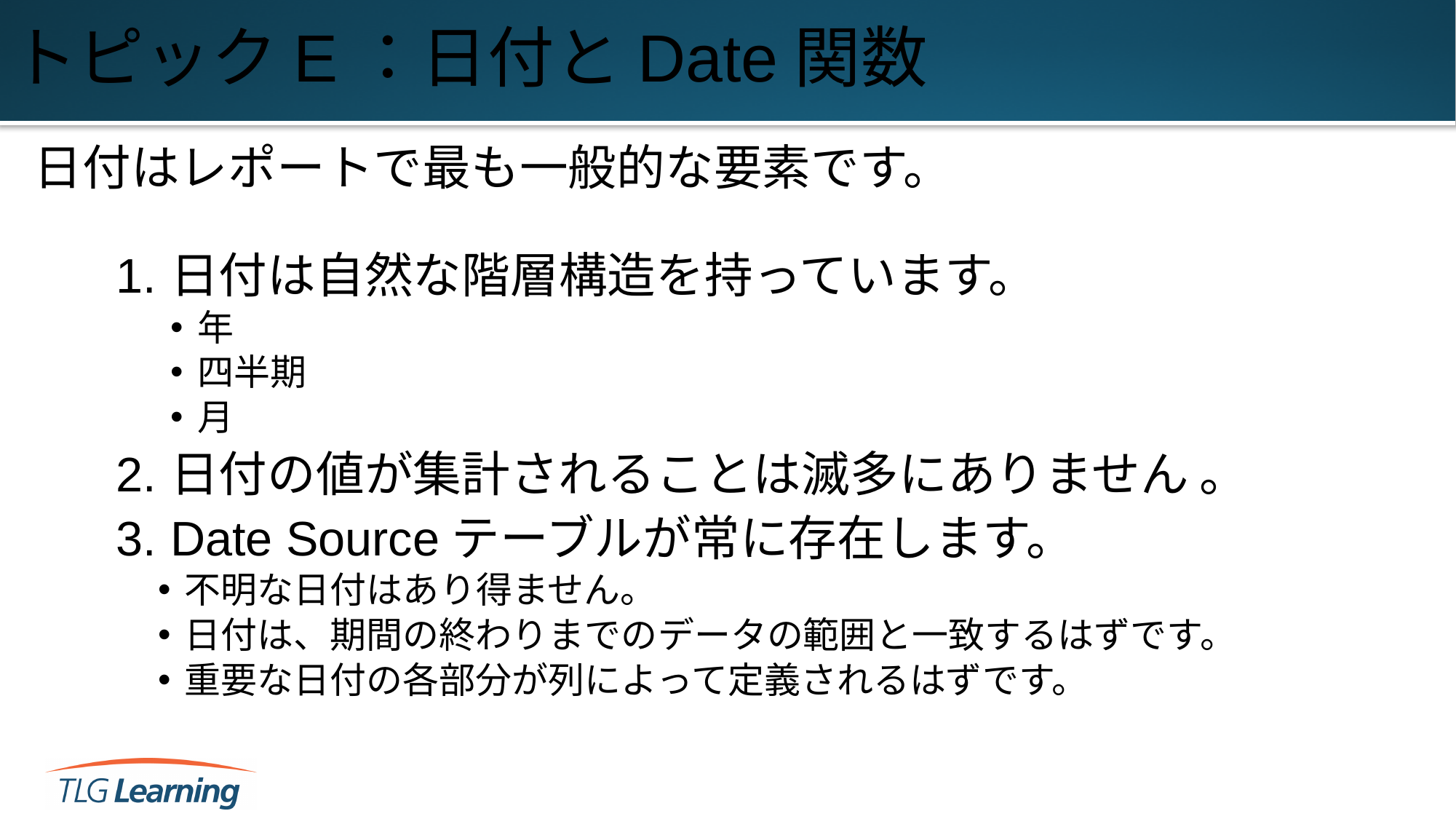

# トピックE：日付とDate関数
日付はレポートで最も一般的な要素です。

日付は自然な階層構造を持っています。
年
四半期
月
日付の値が集計されることは滅多にありません 。
Date Sourceテーブルが常に存在します。
不明な日付はあり得ません。
日付は、期間の終わりまでのデータの範囲と一致するはずです。
重要な日付の各部分が列によって定義されるはずです。